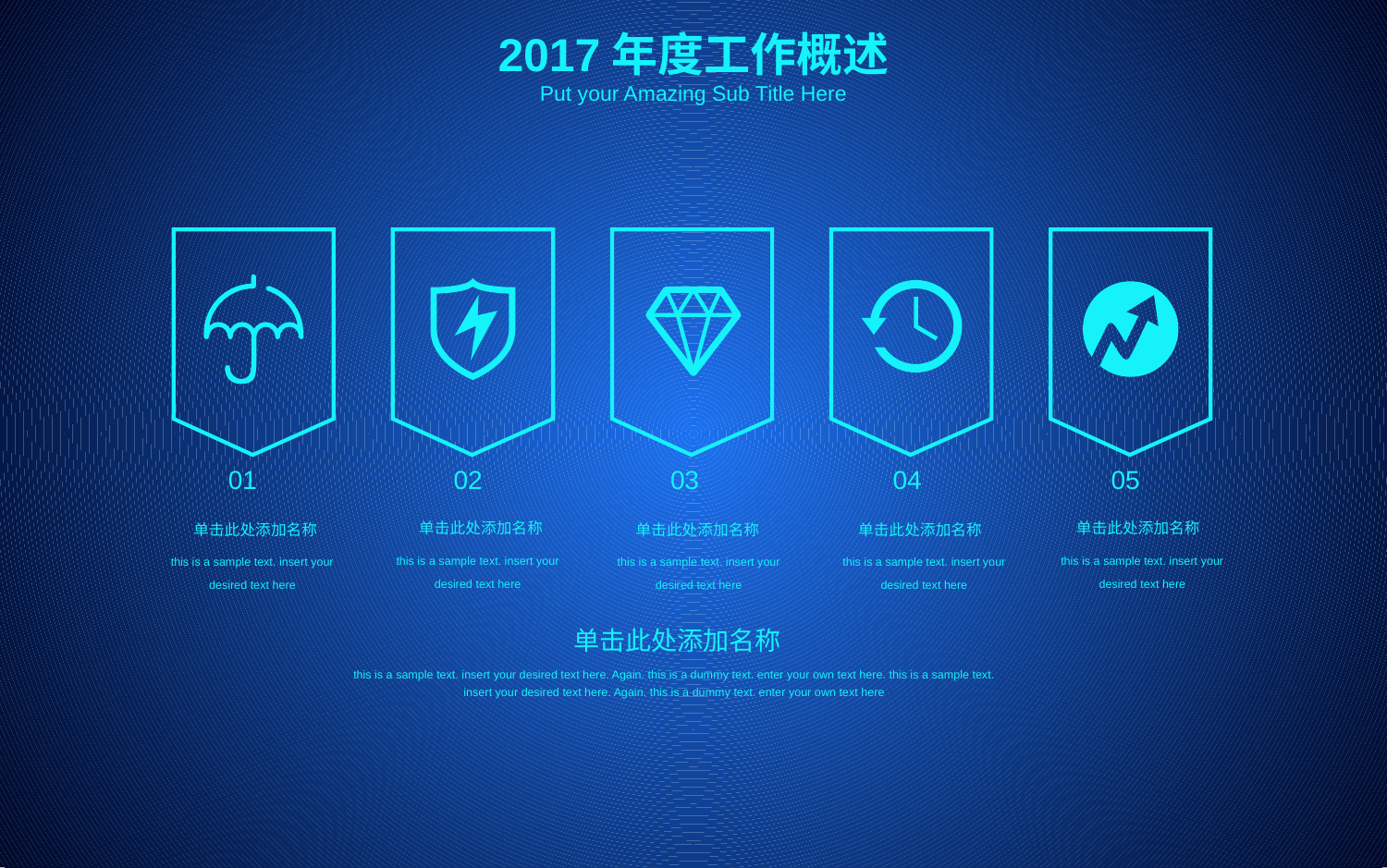

2017年度工作概述
Put your Amazing Sub Title Here

03
单击此处添加名称
this is a sample text. insert your desired text here
04
单击此处添加名称
this is a sample text. insert your desired text here
01
单击此处添加名称
this is a sample text. insert your desired text here
02
单击此处添加名称
this is a sample text. insert your desired text here
05
单击此处添加名称
this is a sample text. insert your desired text here
单击此处添加名称
this is a sample text. insert your desired text here. Again. this is a dummy text. enter your own text here. this is a sample text. insert your desired text here. Again. this is a dummy text. enter your own text here